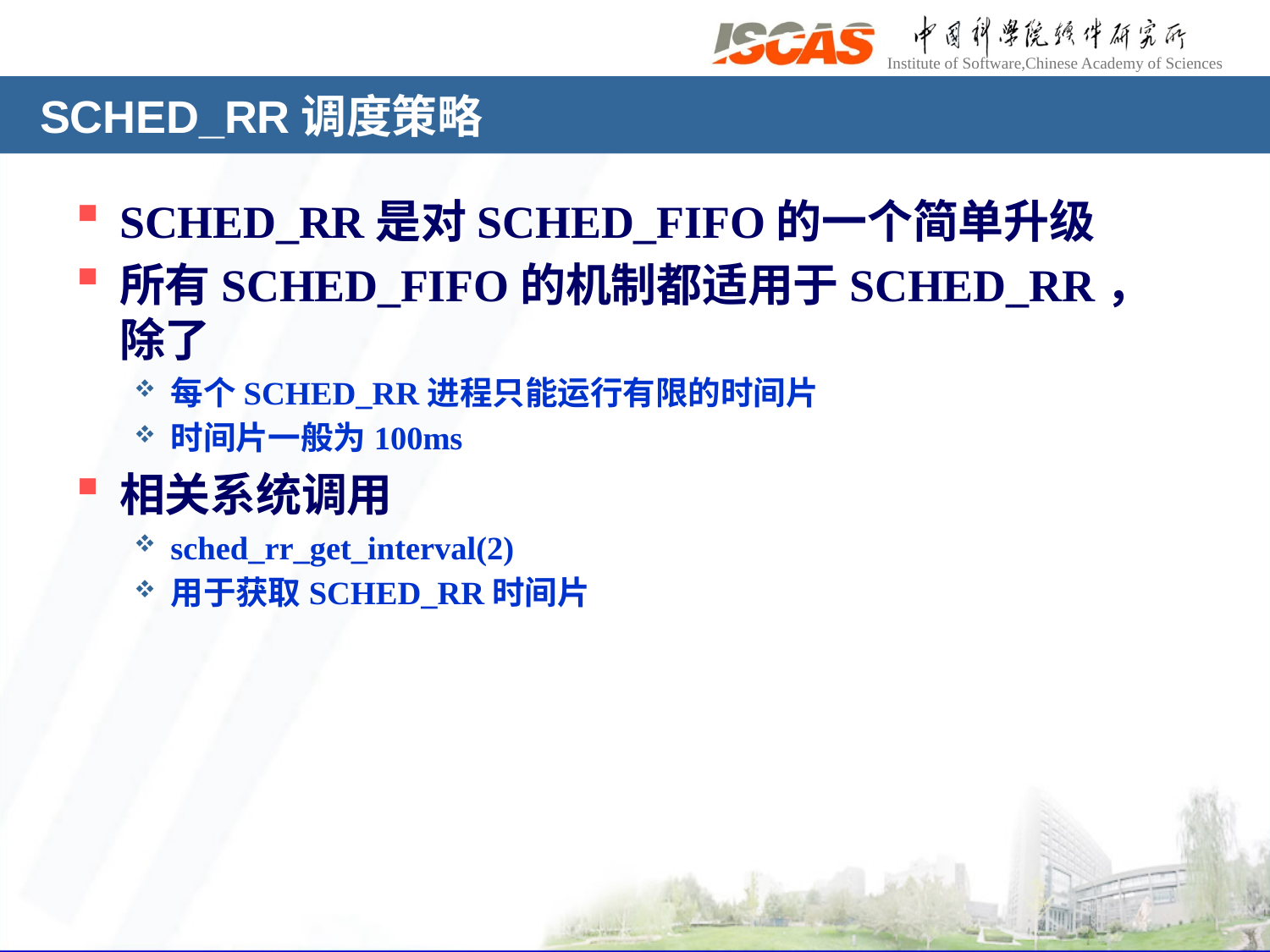

# SCHED_RR调度策略
SCHED_RR是对SCHED_FIFO的一个简单升级
所有SCHED_FIFO的机制都适用于SCHED_RR，除了
每个SCHED_RR进程只能运行有限的时间片
时间片一般为100ms
相关系统调用
sched_rr_get_interval(2)
用于获取SCHED_RR时间片